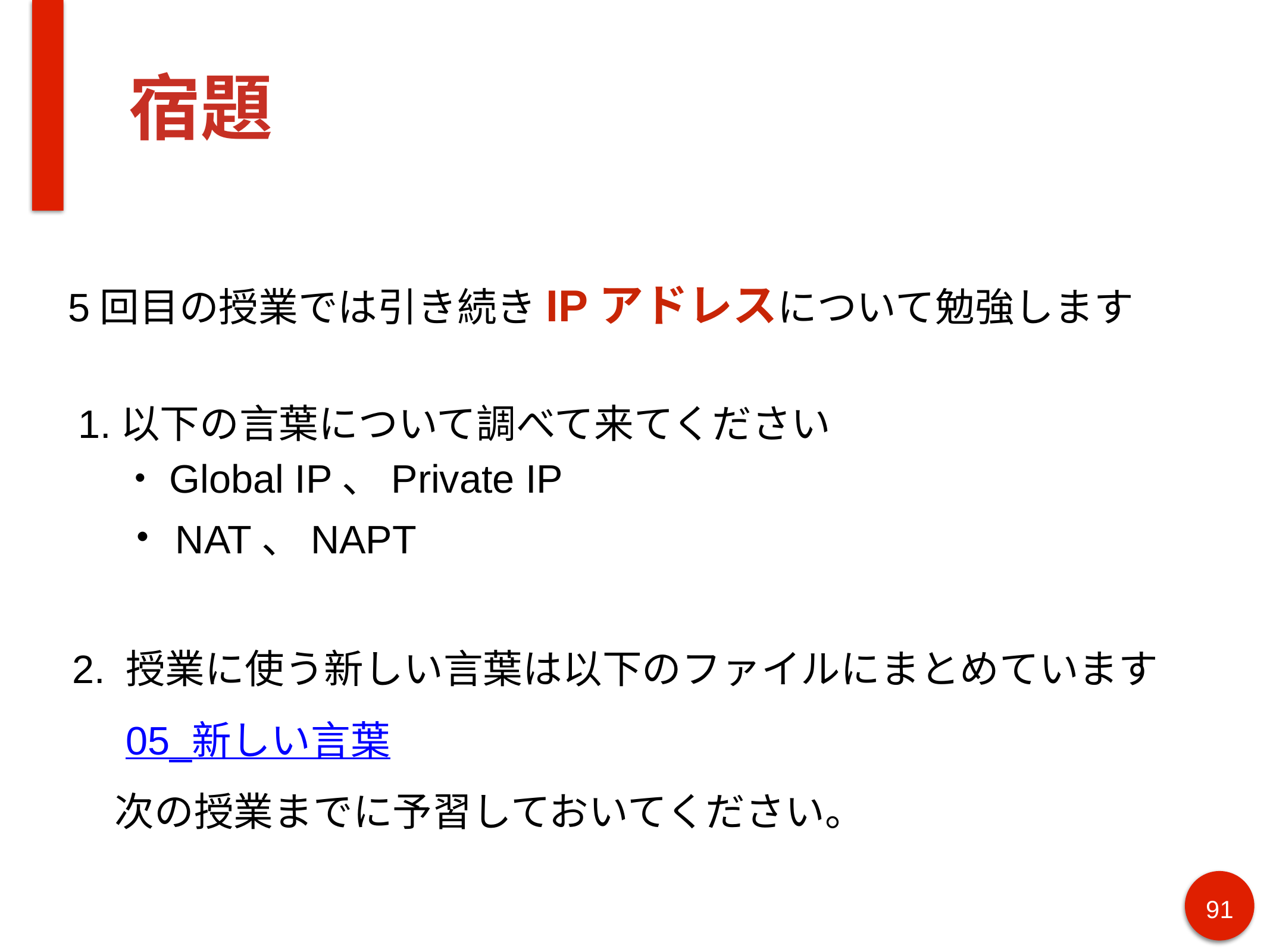

# 宿題
5回目の授業では引き続きIPアドレスについて勉強します
以下の言葉について調べて来てください
・Global IP、Private IP
　・NAT、NAPT
2. 授業に使う新しい言葉は以下のファイルにまとめています
    05_新しい言葉
   次の授業までに予習しておいてください。

91